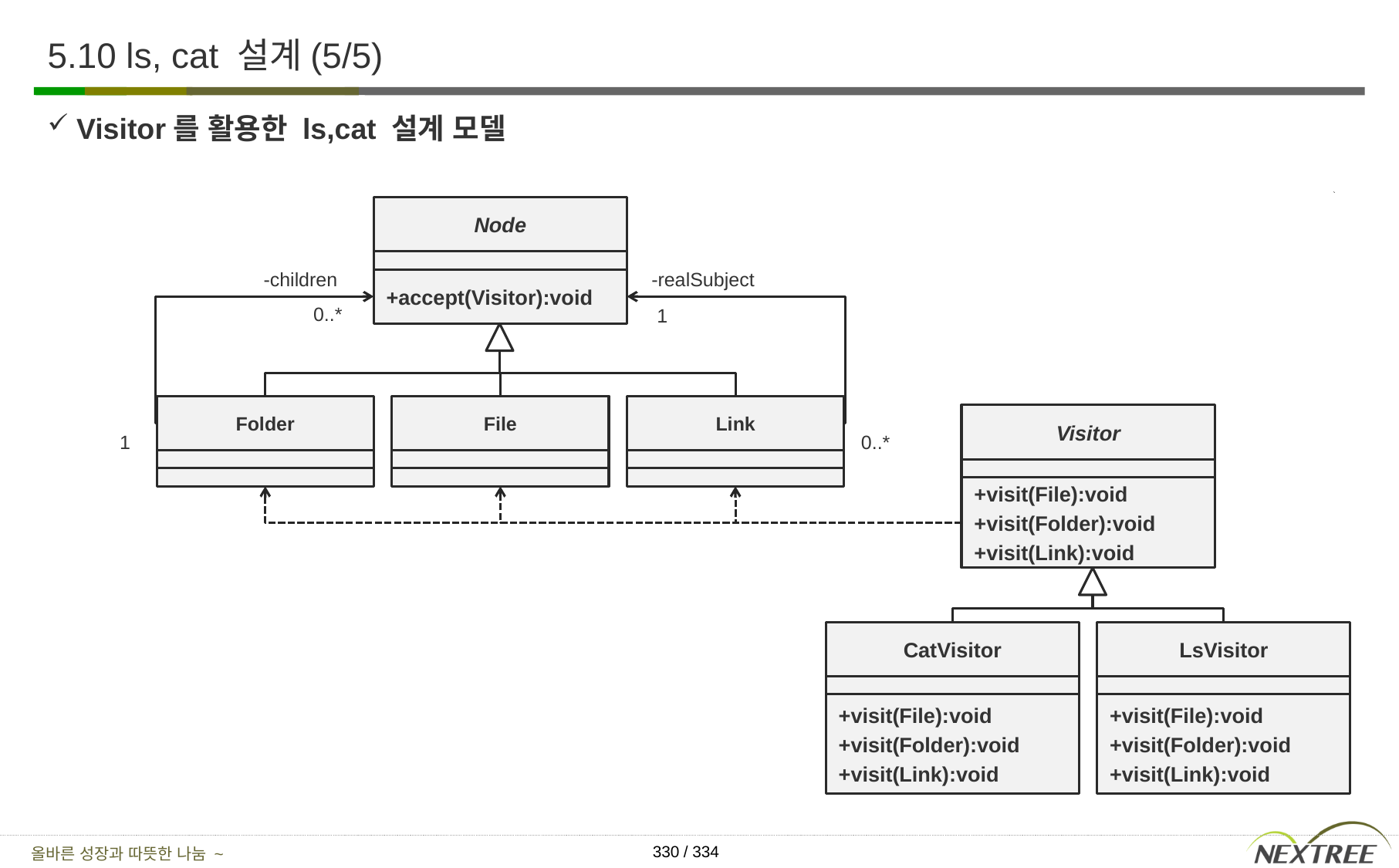

# 5.10 ls, cat 설계(5/5)
Visitor를 활용한 ls,cat 설계 모델
Node

-children
-realSubject
+accept(Visitor):void
0..*
1

Folder
File
Link
Visitor
1
0..*

+visit(File):void
+visit(Folder):void
+visit(Link):void

CatVisitor
LsVisitor

+visit(File):void
+visit(Folder):void
+visit(Link):void
+visit(File):void
+visit(Folder):void
+visit(Link):void